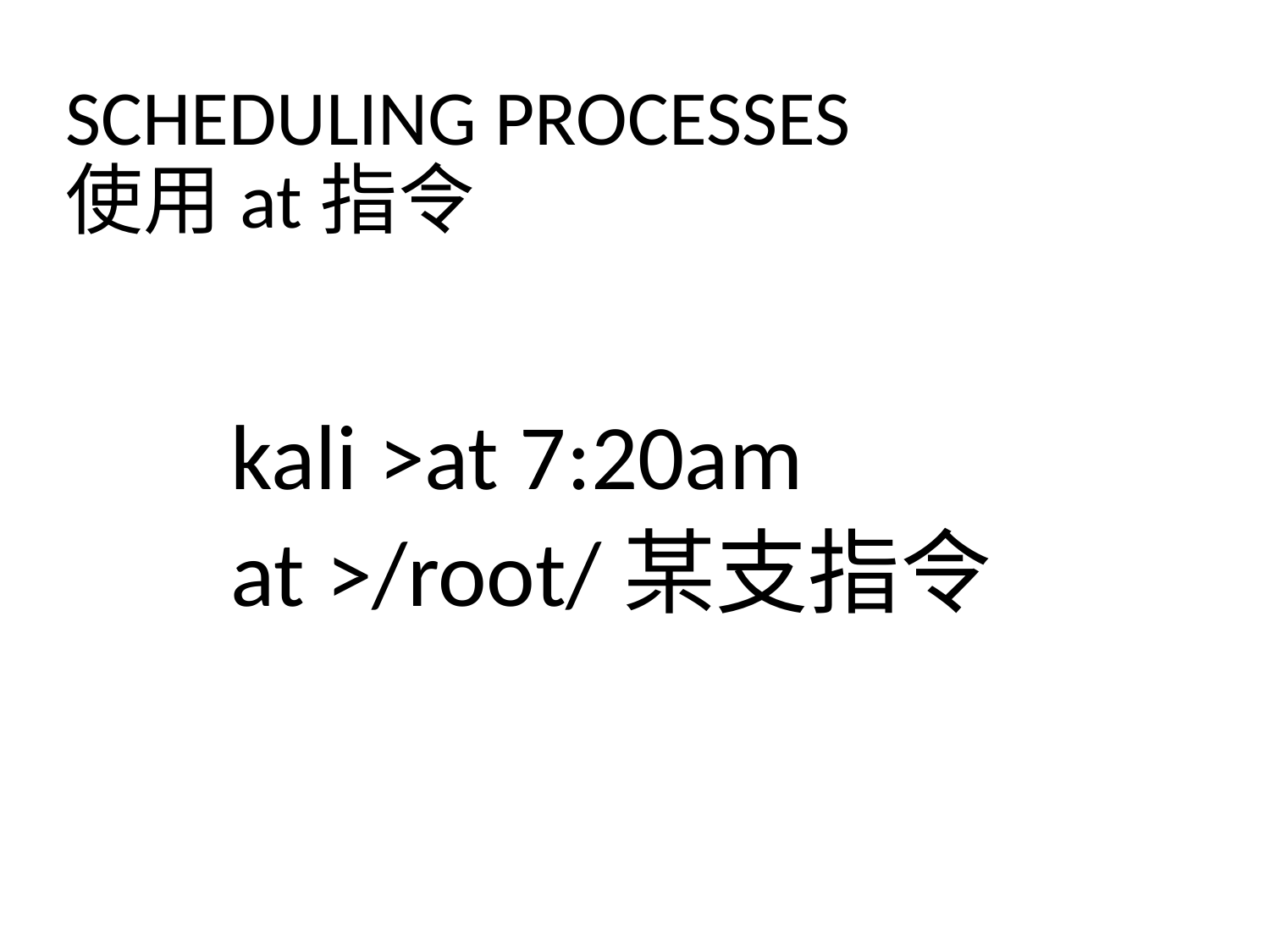

# SCHEDULING PROCESSES 使用at指令
kali >at 7:20am
at >/root/某支指令